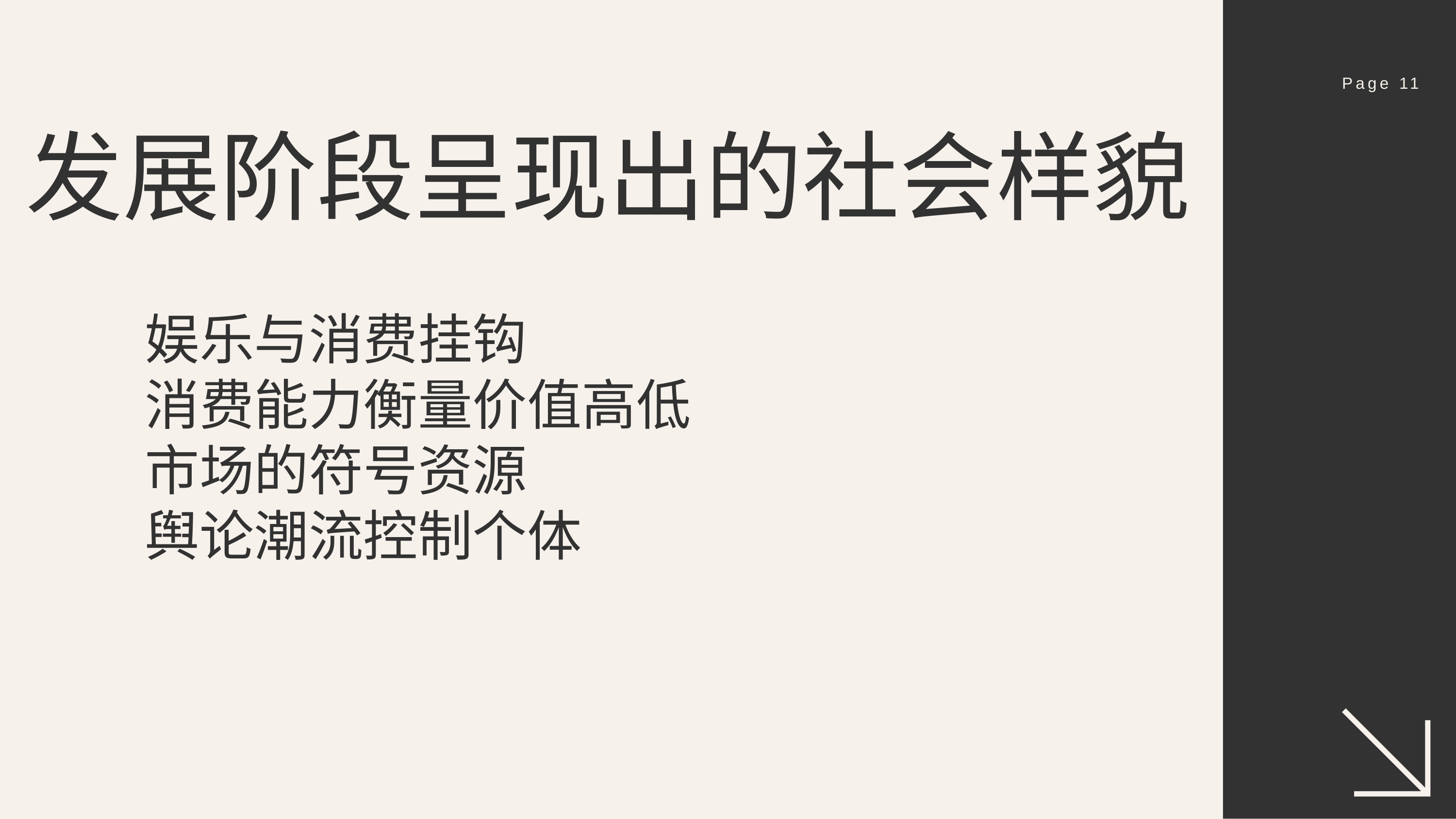

Page 11
娱乐与消费挂钩
消费能力衡量价值高低
市场的符号资源
舆论潮流控制个体

发展阶段呈现出的社会样貌